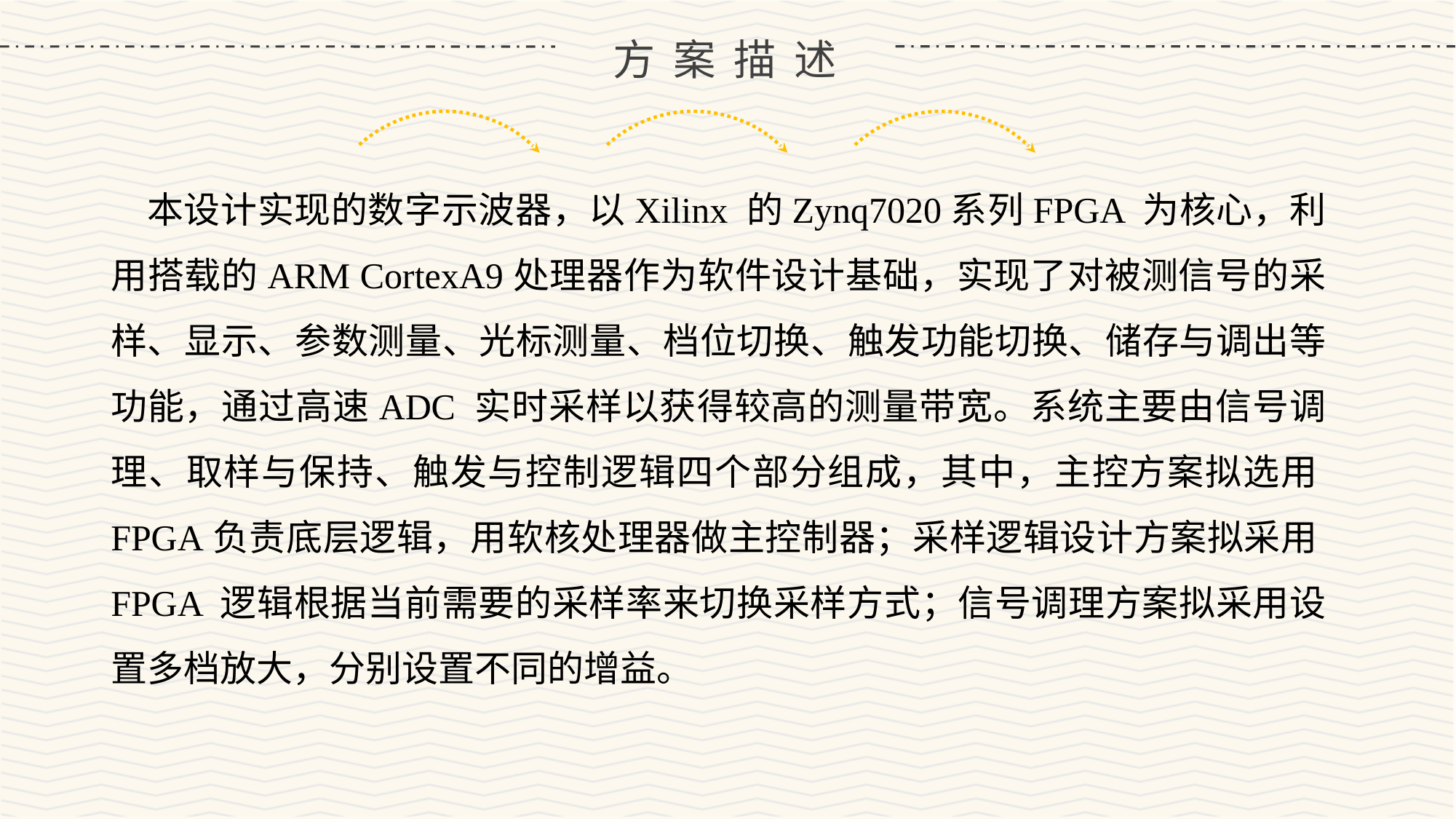

方案描述

本设计实现的数字示波器，以Xilinx 的Zynq7020系列FPGA 为核心，利用搭载的ARM CortexA9处理器作为软件设计基础，实现了对被测信号的采样、显示、参数测量、光标测量、档位切换、触发功能切换、储存与调出等功能，通过高速ADC 实时采样以获得较高的测量带宽。系统主要由信号调理、取样与保持、触发与控制逻辑四个部分组成，其中，主控方案拟选用FPGA负责底层逻辑，用软核处理器做主控制器；采样逻辑设计方案拟采用FPGA 逻辑根据当前需要的采样率来切换采样方式；信号调理方案拟采用设置多档放大，分别设置不同的增益。